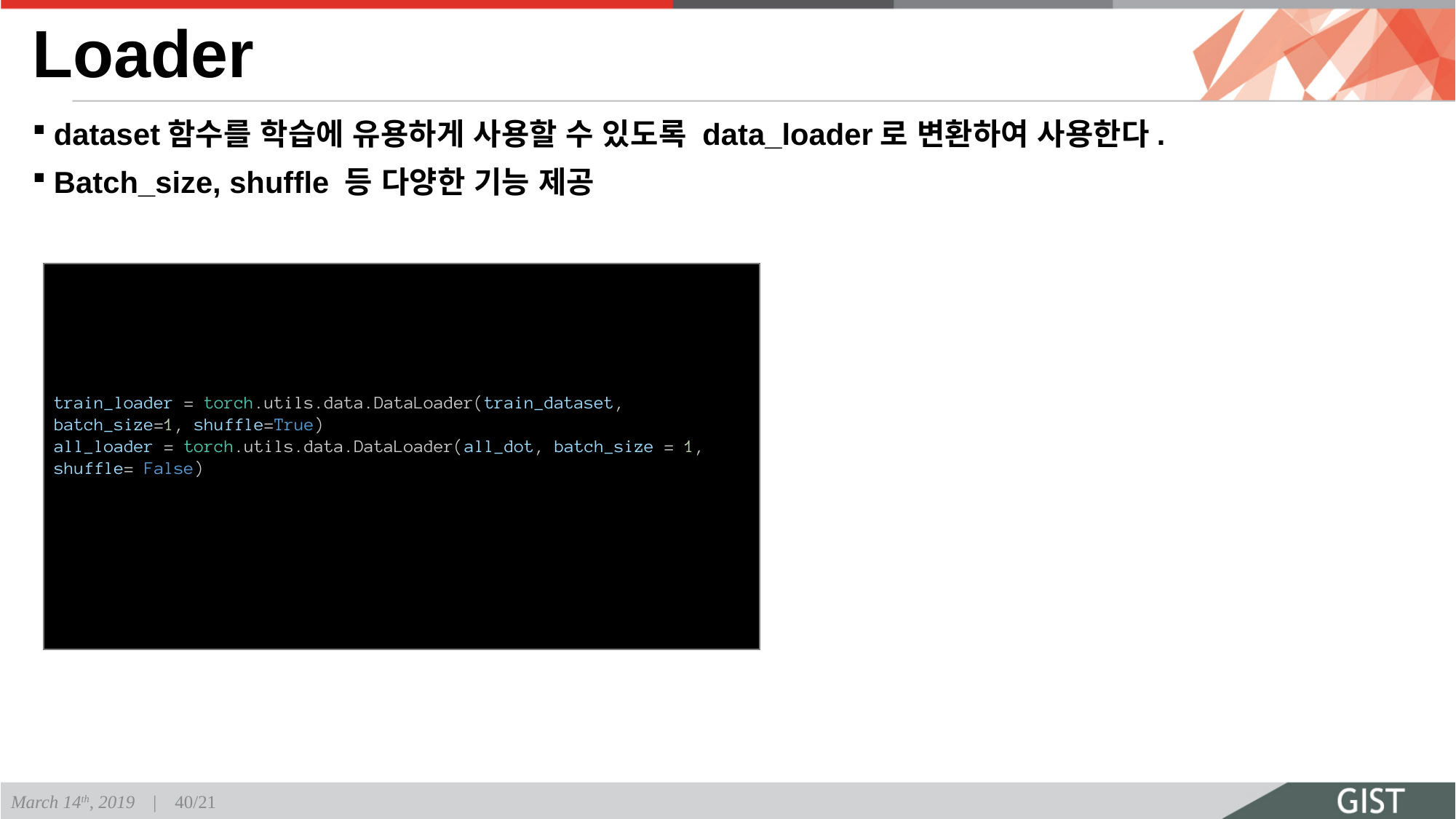

# Loader
dataset함수를 학습에 유용하게 사용할 수 있도록 data_loader로 변환하여 사용한다.
Batch_size, shuffle 등 다양한 기능 제공

train_loader = torch.utils.data.DataLoader(train_dataset, batch_size=1, shuffle=True)
all_loader = torch.utils.data.DataLoader(all_dot, batch_size = 1, shuffle= False)

March 14th, 2019    |    40/21